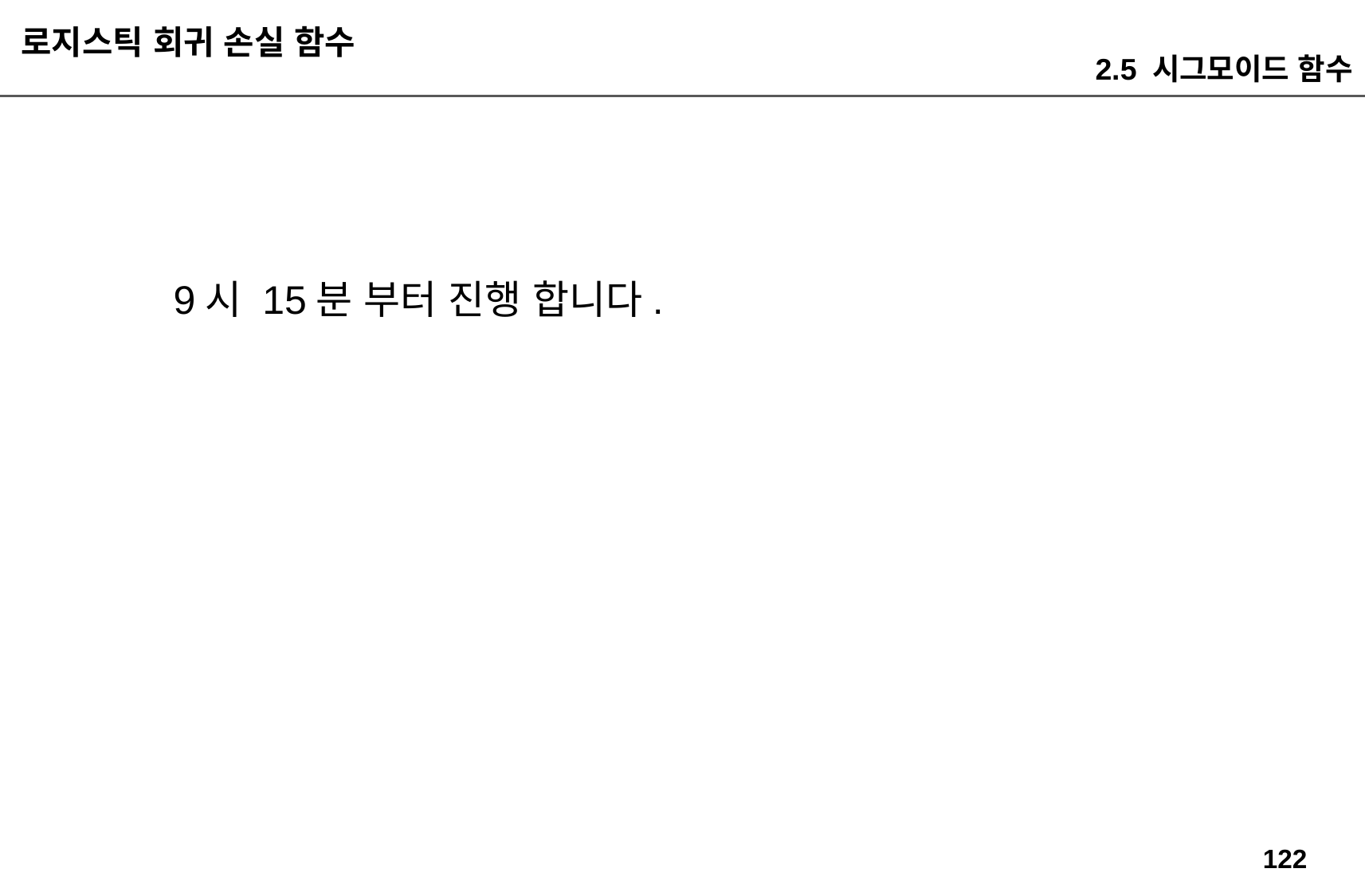

로지스틱 회귀 손실 함수
2.5 시그모이드 함수
9시 15분 부터 진행 합니다.